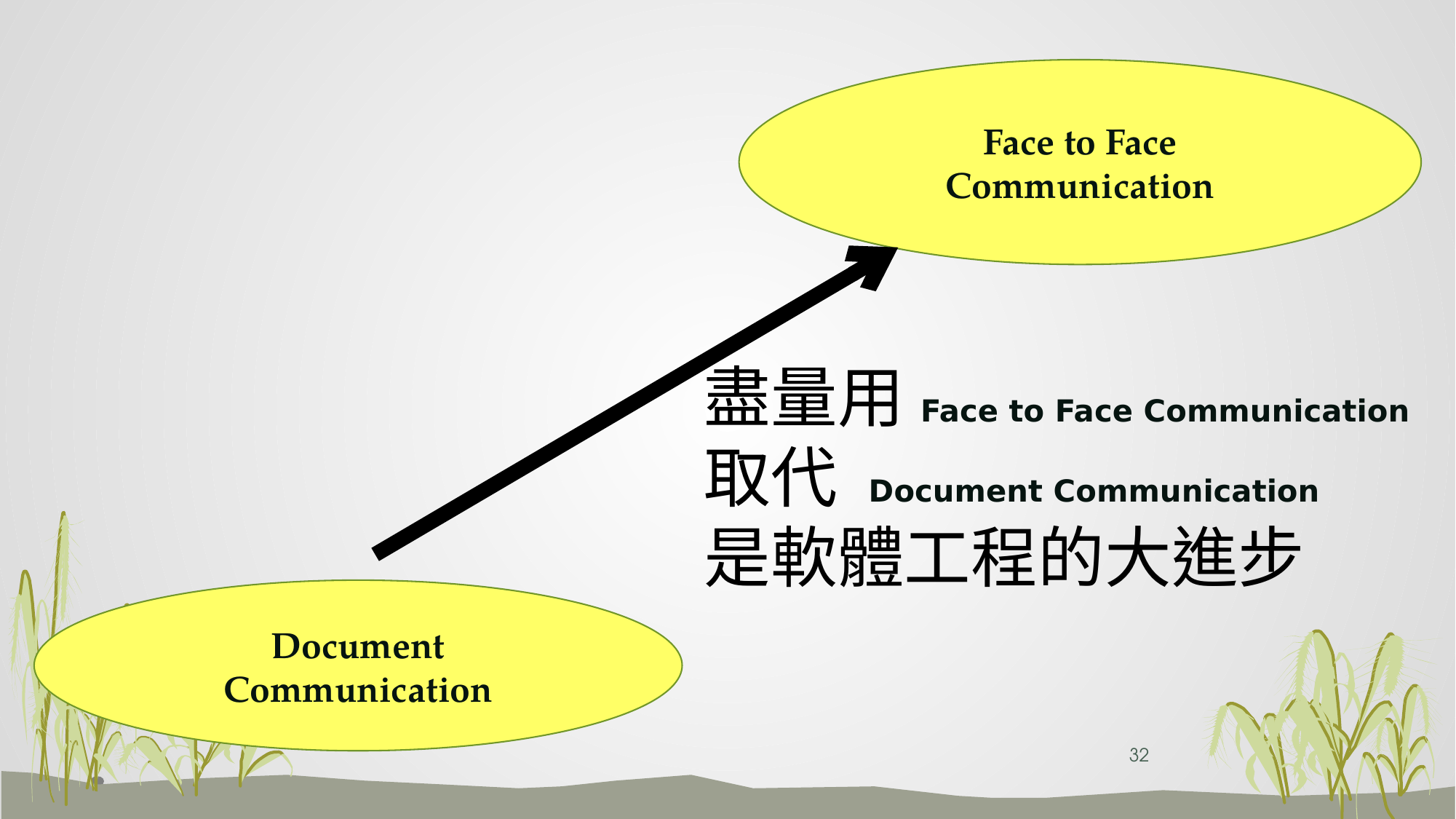

Face to Face Communication
盡量用Face to Face Communication
取代 Document Communication
是軟體工程的大進步
Document Communication
32